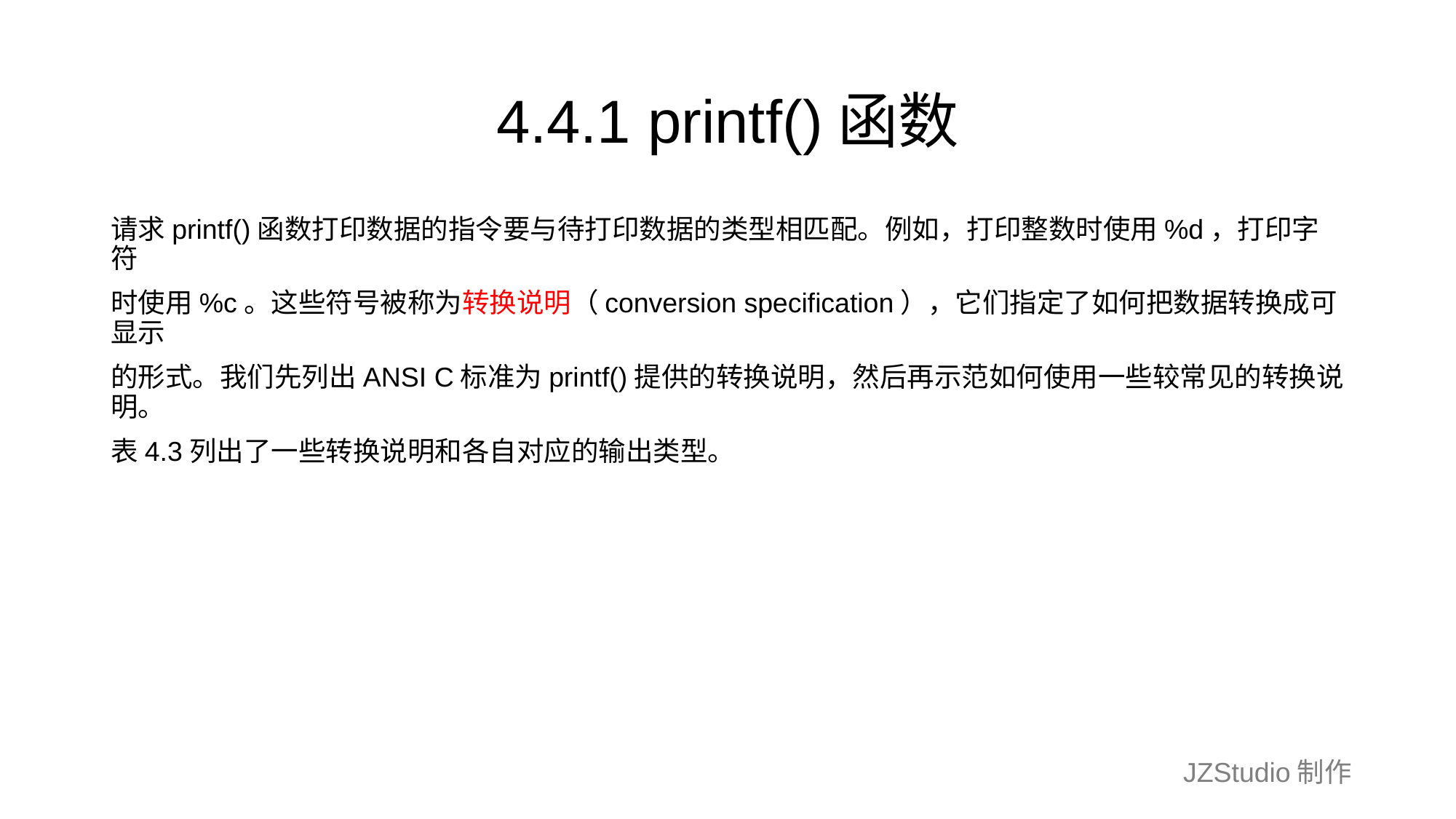

# 4.4.1 printf()函数
请求printf()函数打印数据的指令要与待打印数据的类型相匹配。例如，打印整数时使用%d，打印字符
时使用%c。这些符号被称为转换说明（conversion specification），它们指定了如何把数据转换成可显示
的形式。我们先列出ANSI C标准为printf()提供的转换说明，然后再示范如何使用一些较常见的转换说明。
表4.3列出了一些转换说明和各自对应的输出类型。